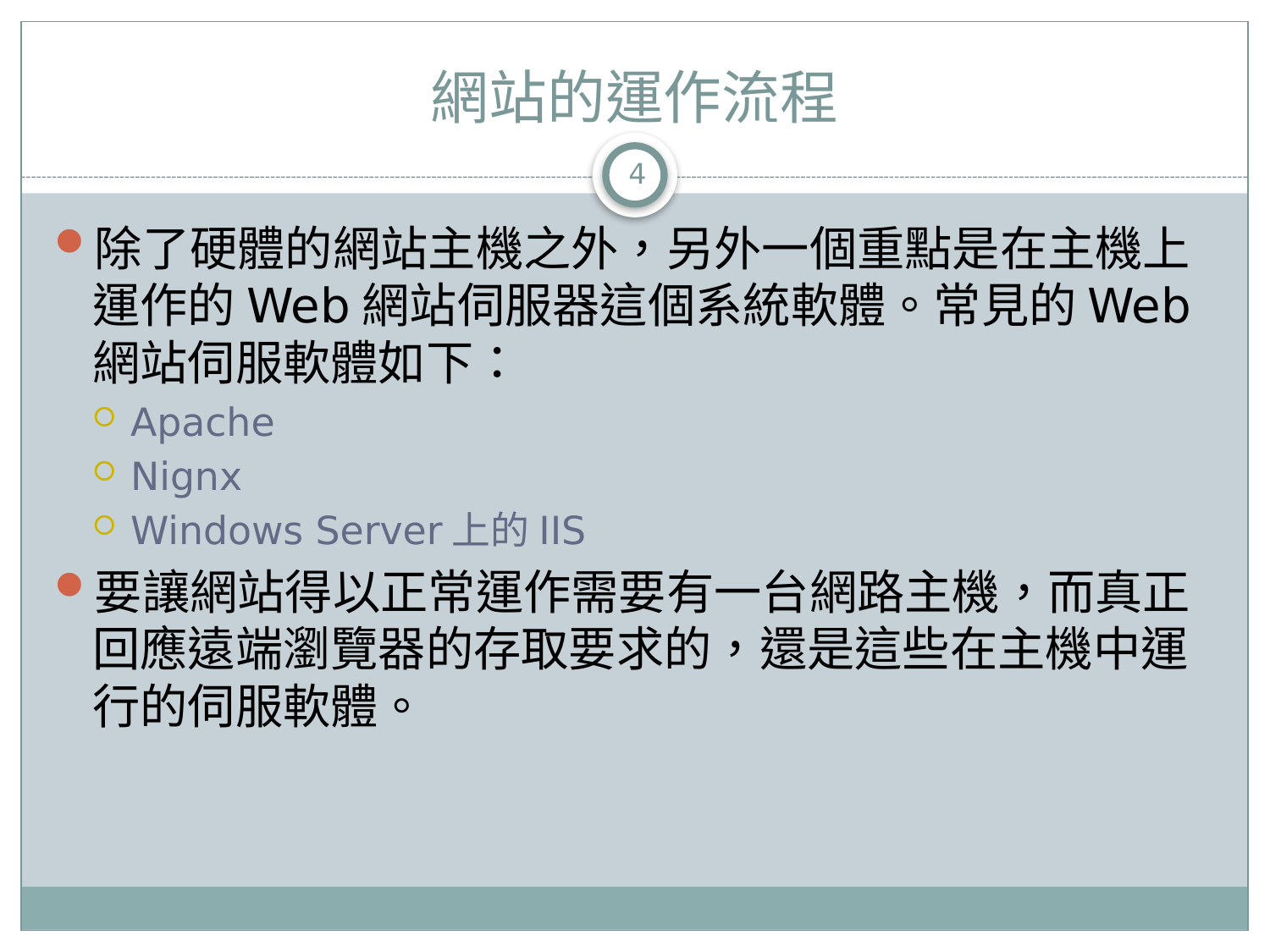

# 網站的運作流程
4
除了硬體的網站主機之外，另外一個重點是在主機上運作的Web網站伺服器這個系統軟體。常見的Web網站伺服軟體如下：
Apache
Nignx
Windows Server上的IIS
要讓網站得以正常運作需要有一台網路主機，而真正回應遠端瀏覽器的存取要求的，還是這些在主機中運行的伺服軟體。